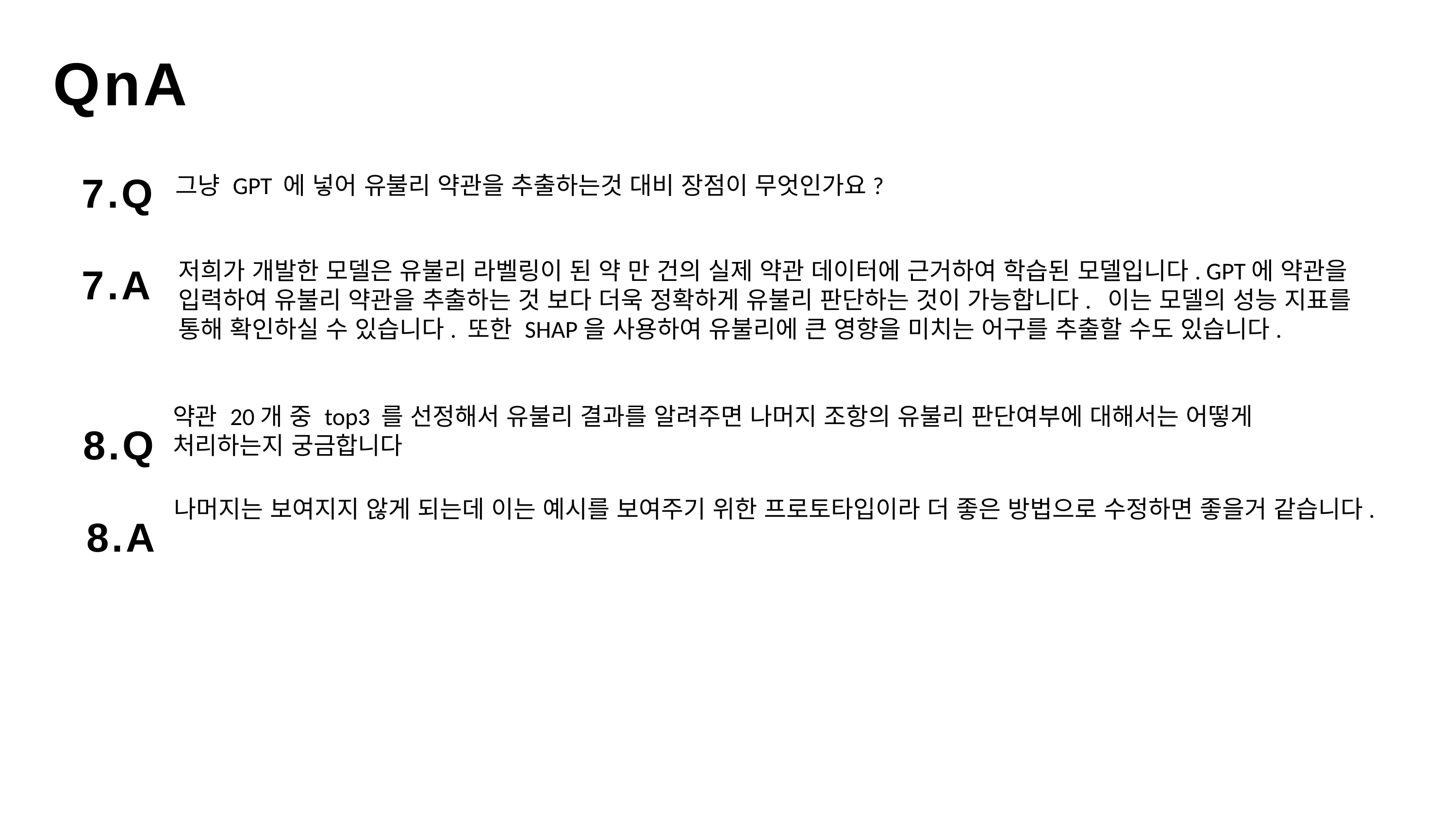

QnA
7.Q
그냥 GPT 에 넣어 유불리 약관을 추출하는것 대비 장점이 무엇인가요?
7.A
저희가 개발한 모델은 유불리 라벨링이 된 약 만 건의 실제 약관 데이터에 근거하여 학습된 모델입니다. GPT에 약관을 입력하여 유불리 약관을 추출하는 것 보다 더욱 정확하게 유불리 판단하는 것이 가능합니다.  이는 모델의 성능 지표를 통해 확인하실 수 있습니다. 또한 SHAP을 사용하여 유불리에 큰 영향을 미치는 어구를 추출할 수도 있습니다.
8.Q
약관 20개 중 top3 를 선정해서 유불리 결과를 알려주면 나머지 조항의 유불리 판단여부에 대해서는 어떻게 처리하는지 궁금합니다
8.A
나머지는 보여지지 않게 되는데 이는 예시를 보여주기 위한 프로토타입이라 더 좋은 방법으로 수정하면 좋을거 같습니다.